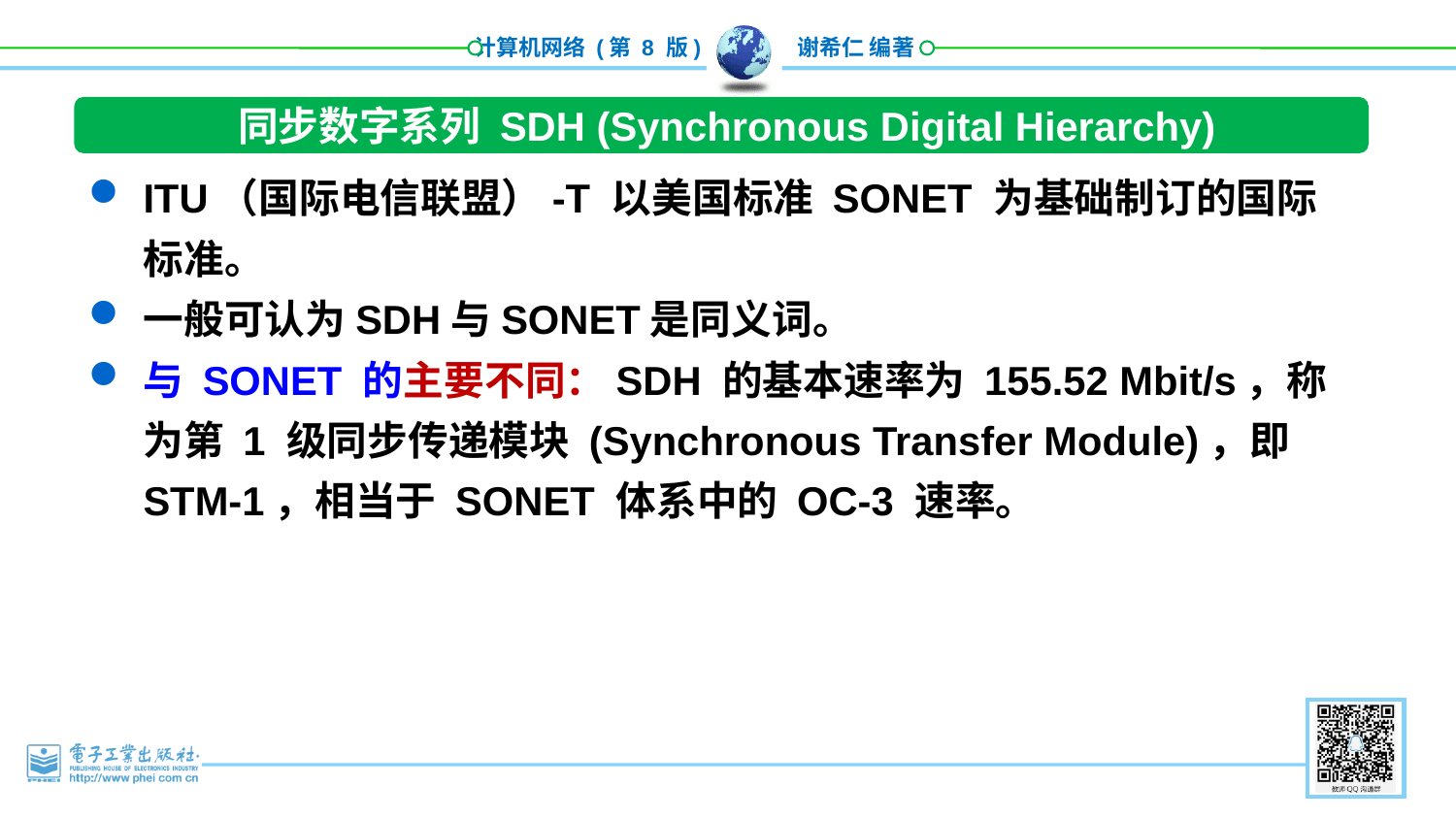

同步数字系列 SDH (Synchronous Digital Hierarchy)
ITU（国际电信联盟）-T 以美国标准 SONET 为基础制订的国际标准。
一般可认为SDH与SONET是同义词。
与 SONET 的主要不同：SDH 的基本速率为 155.52 Mbit/s，称为第 1 级同步传递模块 (Synchronous Transfer Module)，即 STM-1，相当于 SONET 体系中的 OC-3 速率。